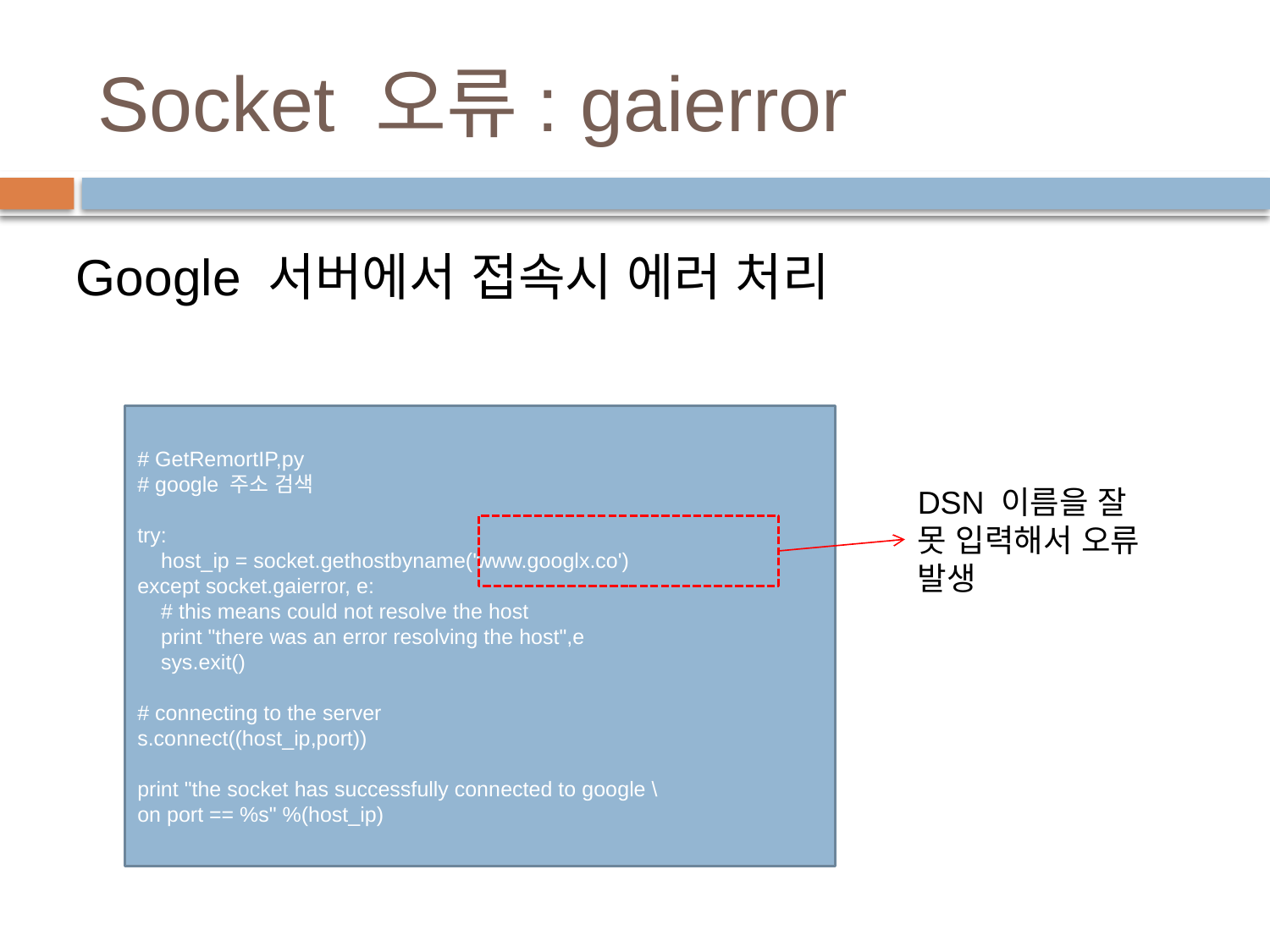

# Socket 오류: gaierror
Google 서버에서 접속시 에러 처리
# GetRemortIP,py
# google 주소 검색

try:
    host_ip = socket.gethostbyname('www.googlx.co')
except socket.gaierror, e:
    # this means could not resolve the host
    print "there was an error resolving the host",e
    sys.exit()

# connecting to the server
s.connect((host_ip,port))

print "the socket has successfully connected to google \
on port == %s" %(host_ip)
DSN 이름을 잘 못 입력해서 오류 발생